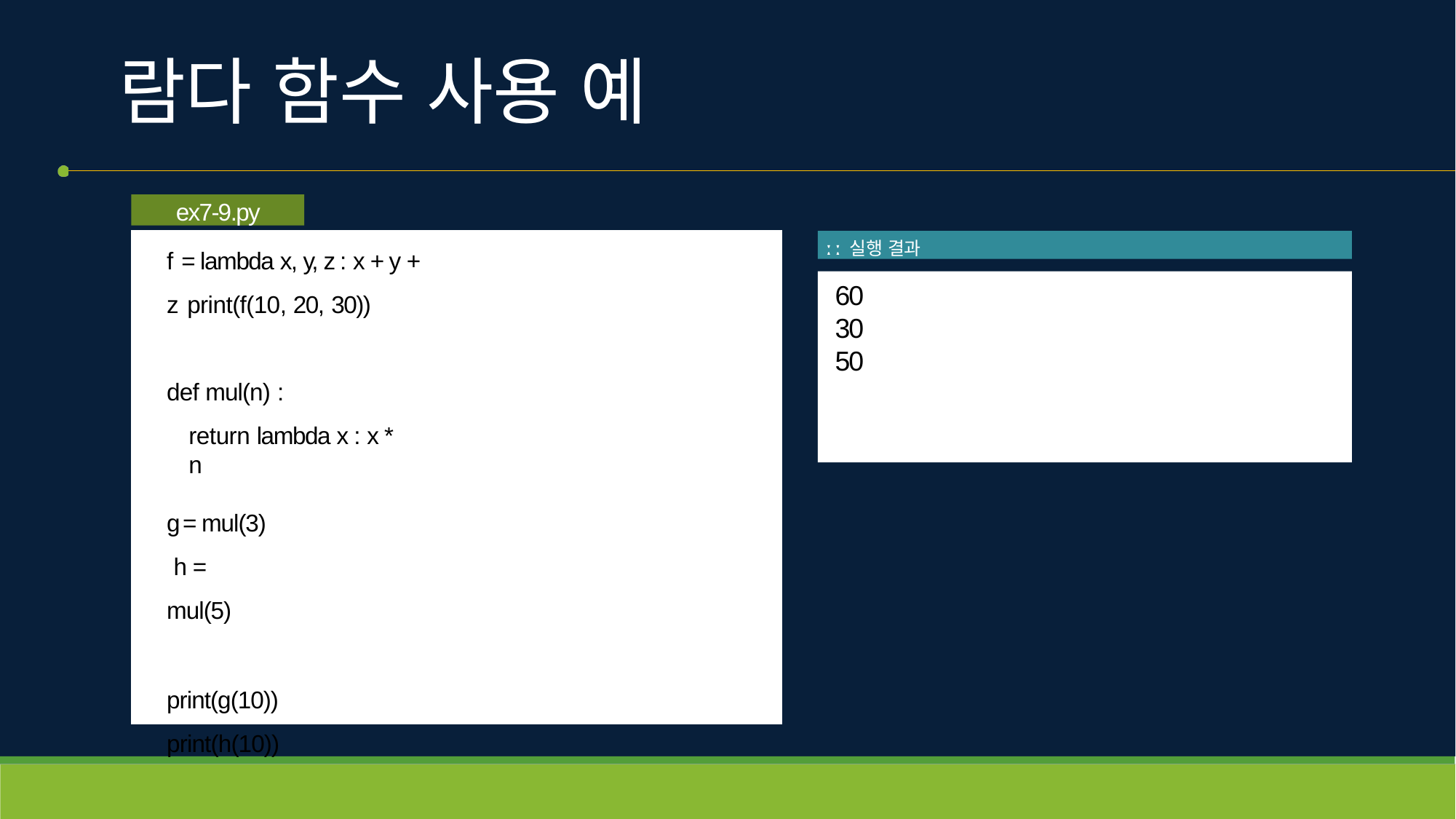

# 람다 함수 사용 예

ex7-9.py
f = lambda x, y, z : x + y + z  print(f(10, 20, 30))

ː ː 실행 결과

60
30
50
def mul(n) :
return lambda x : x * n
g = mul(3)  h = mul(5)

print(g(10))
print(h(10))